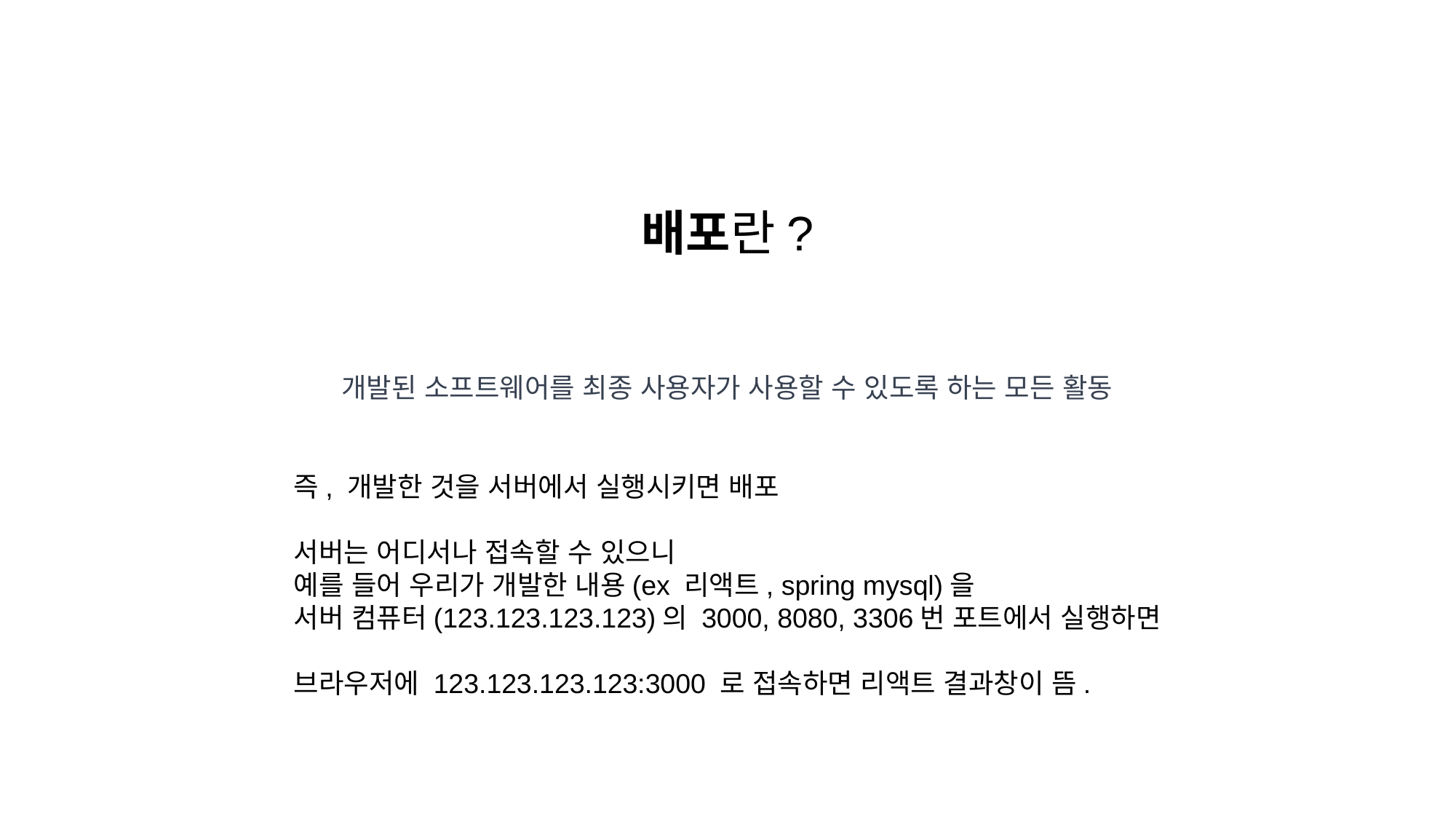

배포란?
개발된 소프트웨어를 최종 사용자가 사용할 수 있도록 하는 모든 활동
즉, 개발한 것을 서버에서 실행시키면 배포

서버는 어디서나 접속할 수 있으니
예를 들어 우리가 개발한 내용(ex 리액트, spring mysql)을
서버 컴퓨터(123.123.123.123)의 3000, 8080, 3306번 포트에서 실행하면

브라우저에 123.123.123.123:3000 로 접속하면 리액트 결과창이 뜸.